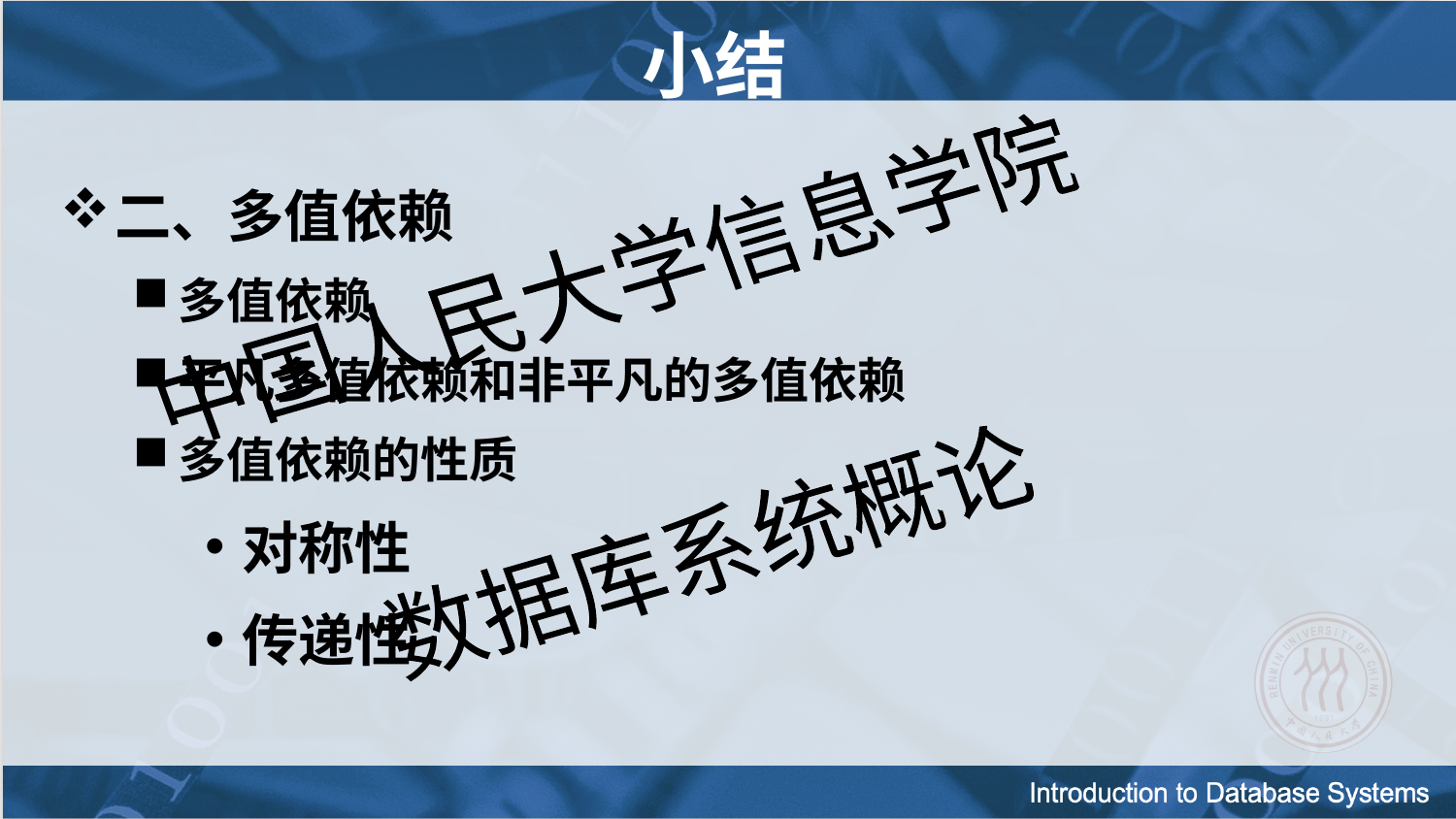

# 小结
二、多值依赖
多值依赖
平凡多值依赖和非平凡的多值依赖
多值依赖的性质
对称性
传递性